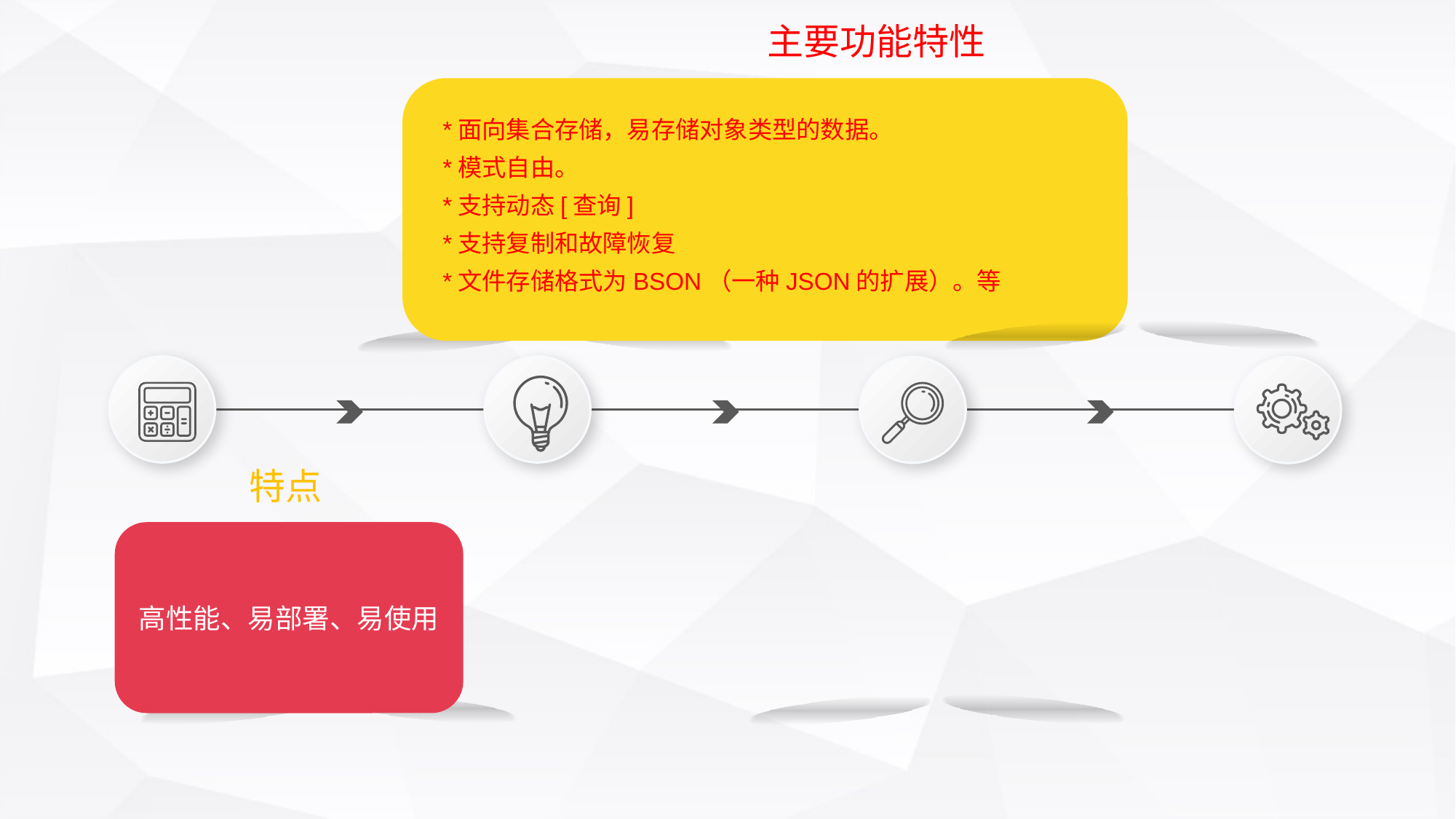

主要功能特性

*面向集合存储，易存储对象类型的数据。
*模式自由。
*支持动态[查询]
*支持复制和故障恢复
*文件存储格式为BSON（一种JSON的扩展）。等

  特点
高性能、易部署、易使用